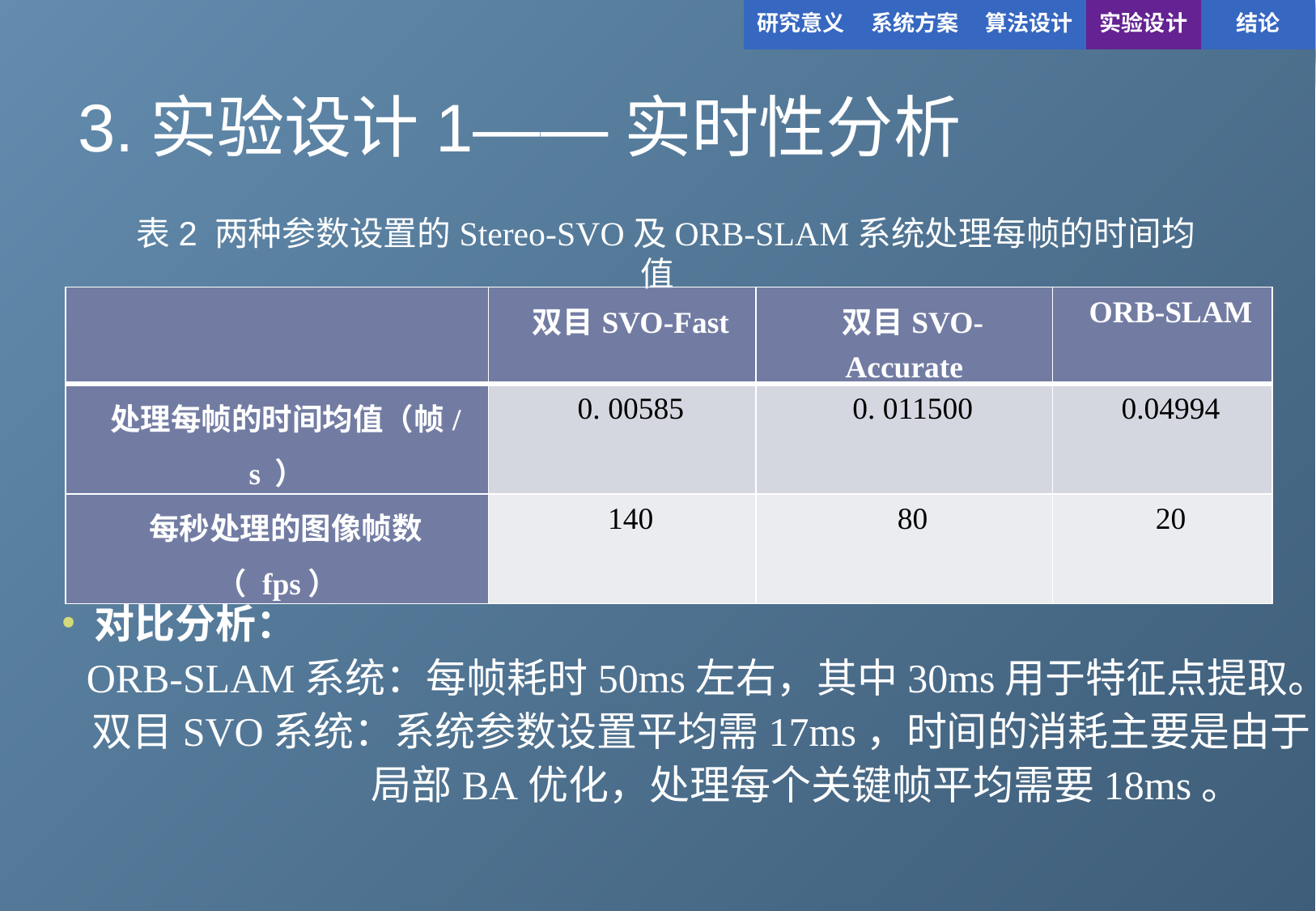

| 研究意义 | 系统方案 | 算法设计 | 实验设计 | 结论 |
| --- | --- | --- | --- | --- |
# 3.实验设计1——实时性分析
表2 两种参数设置的Stereo-SVO及ORB-SLAM系统处理每帧的时间均值
|  | 双目SVO-Fast | 双目SVO- Accurate | ORB-SLAM |
| --- | --- | --- | --- |
| 处理每帧的时间均值（帧/s ） | 0. 00585 | 0. 011500 | 0.04994 |
| 每秒处理的图像帧数（ fps） | 140 | 80 | 20 |
对比分析：
    ORB-SLAM系统：每帧耗时50ms左右，其中30ms用于特征点提取。
    双目SVO系统：系统参数设置平均需17ms，时间的消耗主要是由于
		        局部BA优化，处理每个关键帧平均需要18ms。